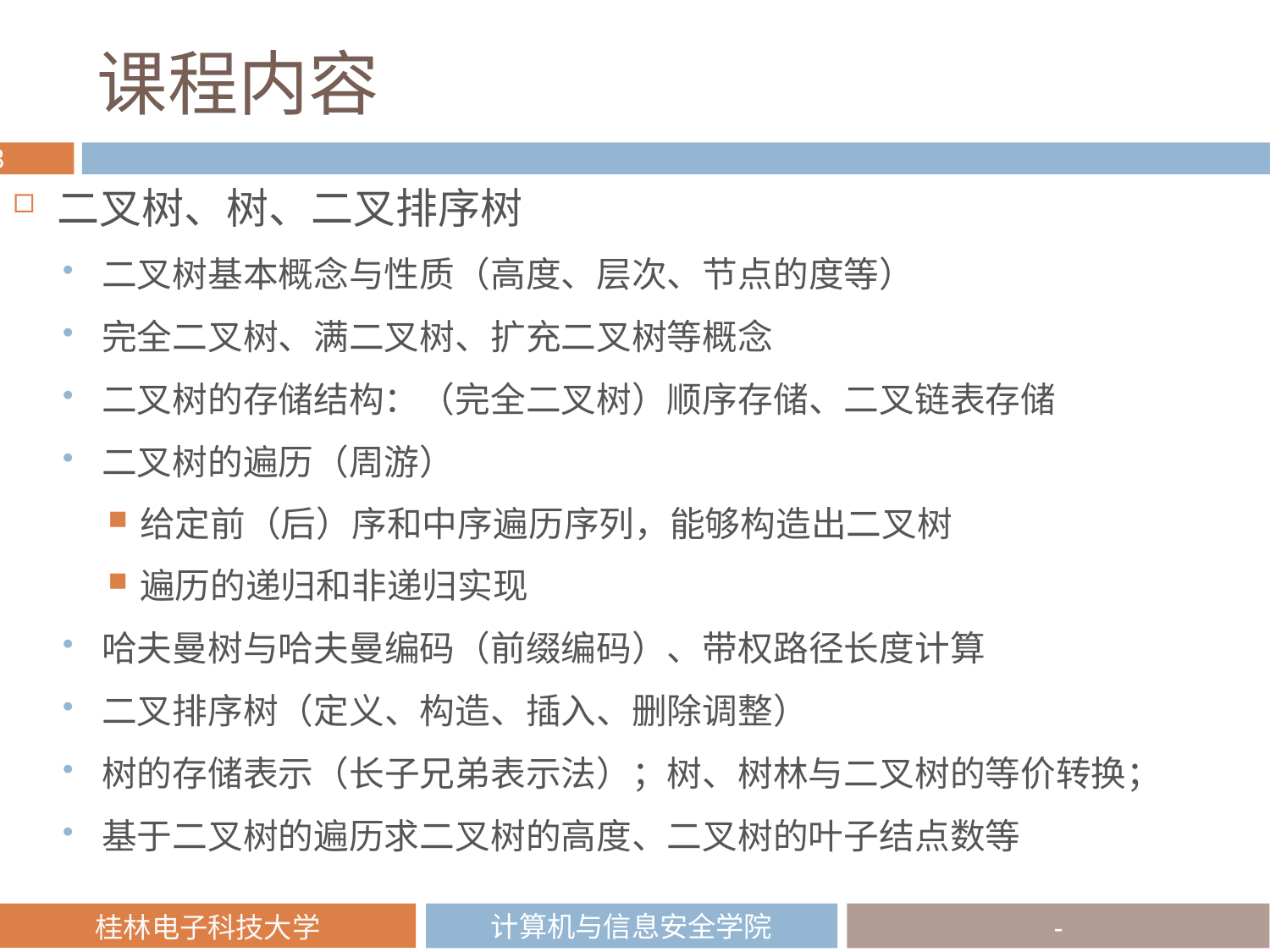

# 课程内容
二叉树、树、二叉排序树
二叉树基本概念与性质（高度、层次、节点的度等）
完全二叉树、满二叉树、扩充二叉树等概念
二叉树的存储结构：（完全二叉树）顺序存储、二叉链表存储
二叉树的遍历（周游）
给定前（后）序和中序遍历序列，能够构造出二叉树
遍历的递归和非递归实现
哈夫曼树与哈夫曼编码（前缀编码）、带权路径长度计算
二叉排序树（定义、构造、插入、删除调整）
树的存储表示（长子兄弟表示法）；树、树林与二叉树的等价转换；
基于二叉树的遍历求二叉树的高度、二叉树的叶子结点数等